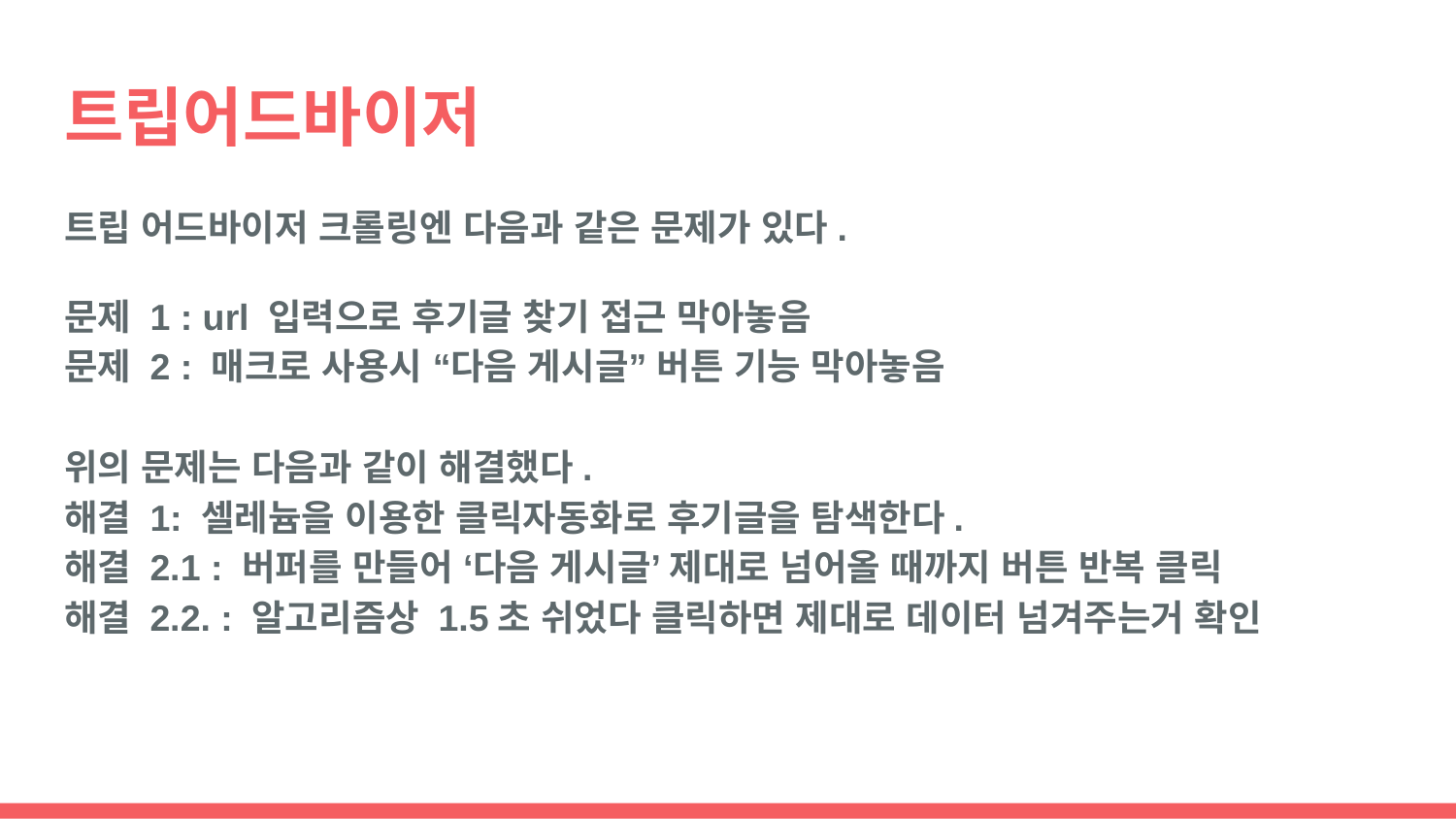

# 트립어드바이저
트립 어드바이저 크롤링엔 다음과 같은 문제가 있다.

문제 1 : url 입력으로 후기글 찾기 접근 막아놓음
문제 2 : 매크로 사용시 “다음 게시글” 버튼 기능 막아놓음

위의 문제는 다음과 같이 해결했다.
해결 1: 셀레늄을 이용한 클릭자동화로 후기글을 탐색한다.
해결 2.1 : 버퍼를 만들어 ‘다음 게시글’ 제대로 넘어올 때까지 버튼 반복 클릭
해결 2.2. : 알고리즘상 1.5초 쉬었다 클릭하면 제대로 데이터 넘겨주는거 확인